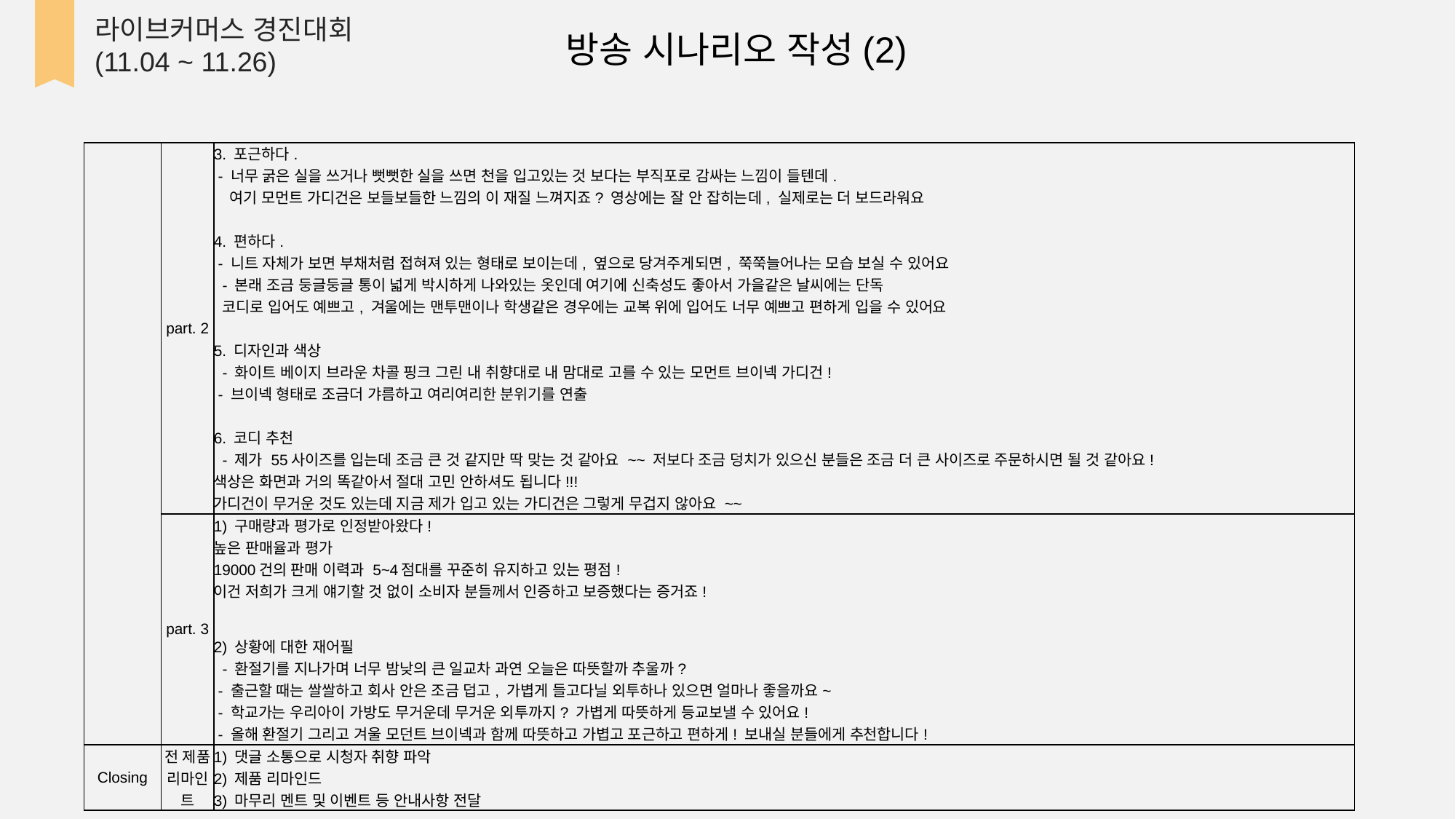

라이브커머스 경진대회
(11.04 ~ 11.26)
방송 시나리오 작성(2)
|  | part. 2 | 3. 포근하다. - 너무 굵은 실을 쓰거나 뻣뻣한 실을 쓰면 천을 입고있는 것 보다는 부직포로 감싸는 느낌이 들텐데. 여기 모먼트 가디건은 보들보들한 느낌의 이 재질 느껴지죠? 영상에는 잘 안 잡히는데, 실제로는 더 보드라워요 4. 편하다. - 니트 자체가 보면 부채처럼 접혀져 있는 형태로 보이는데, 옆으로 당겨주게되면, 쭉쭉늘어나는 모습 보실 수 있어요 - 본래 조금 둥글둥글 통이 넓게 박시하게 나와있는 옷인데 여기에 신축성도 좋아서 가을같은 날씨에는 단독 코디로 입어도 예쁘고, 겨울에는 맨투맨이나 학생같은 경우에는 교복 위에 입어도 너무 예쁘고 편하게 입을 수 있어요 5. 디자인과 색상 - 화이트 베이지 브라운 차콜 핑크 그린 내 취향대로 내 맘대로 고를 수 있는 모먼트 브이넥 가디건! - 브이넥 형태로 조금더 갸름하고 여리여리한 분위기를 연출 6. 코디 추천 - 제가 55사이즈를 입는데 조금 큰 것 같지만 딱 맞는 것 같아요 ~~ 저보다 조금 덩치가 있으신 분들은 조금 더 큰 사이즈로 주문하시면 될 것 같아요! 색상은 화면과 거의 똑같아서 절대 고민 안하셔도 됩니다!!! 가디건이 무거운 것도 있는데 지금 제가 입고 있는 가디건은 그렇게 무겁지 않아요 ~~ |
| --- | --- | --- |
|  | part. 3 | 1) 구매량과 평가로 인정받아왔다! 높은 판매율과 평가 19000건의 판매 이력과 5~4점대를 꾸준히 유지하고 있는 평점! 이건 저희가 크게 얘기할 것 없이 소비자 분들께서 인증하고 보증했다는 증거죠! 2) 상황에 대한 재어필 - 환절기를 지나가며 너무 밤낮의 큰 일교차 과연 오늘은 따뜻할까 추울까? - 출근할 때는 쌀쌀하고 회사 안은 조금 덥고, 가볍게 들고다닐 외투하나 있으면 얼마나 좋을까요~ - 학교가는 우리아이 가방도 무거운데 무거운 외투까지? 가볍게 따뜻하게 등교보낼 수 있어요! - 올해 환절기 그리고 겨울 모던트 브이넥과 함께 따뜻하고 가볍고 포근하고 편하게! 보내실 분들에게 추천합니다! |
| Closing | 전 제품 리마인트 | 1) 댓글 소통으로 시청자 취향 파악 2) 제품 리마인드 3) 마무리 멘트 및 이벤트 등 안내사항 전달 |